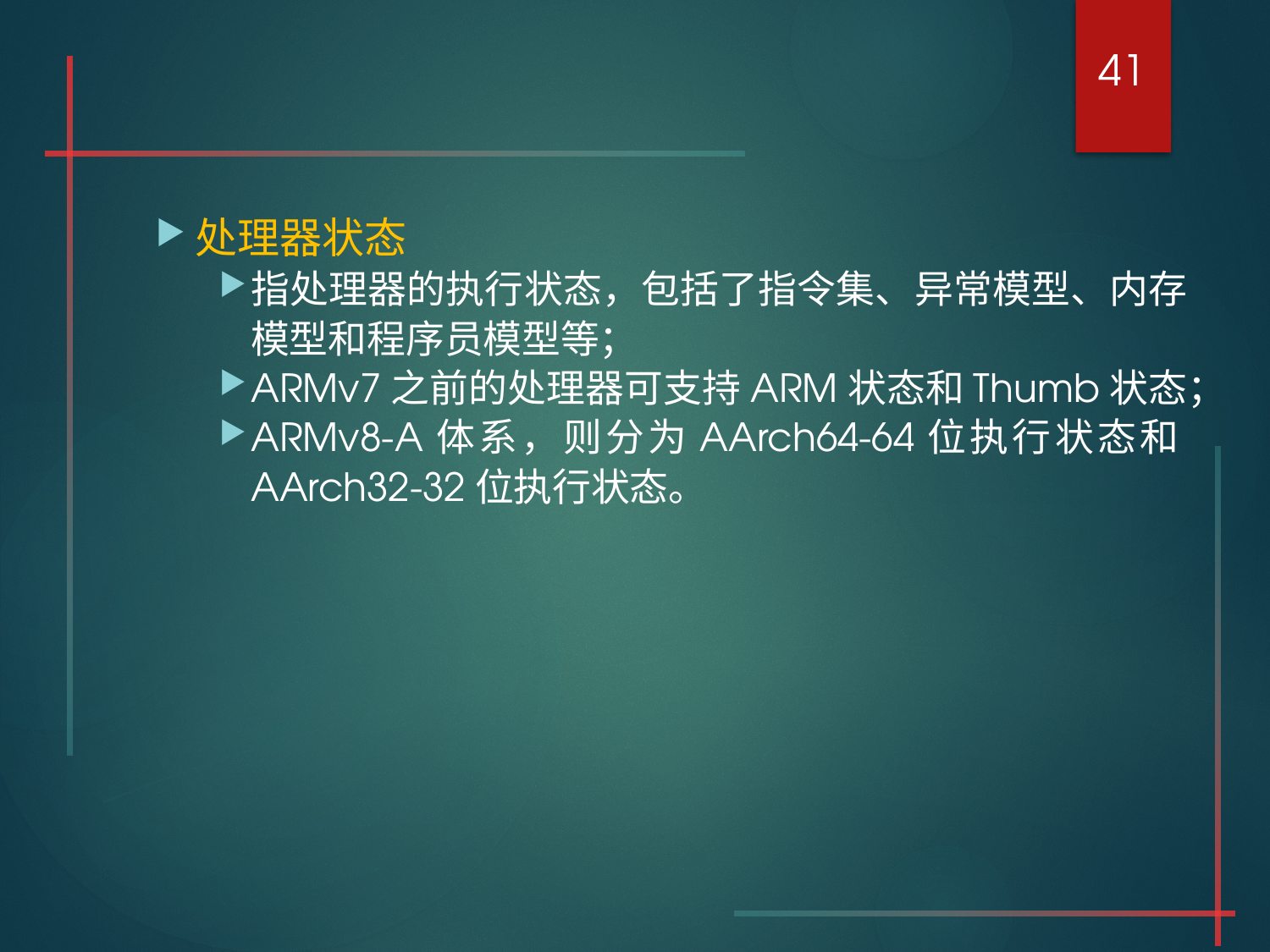

41
#
处理器状态
指处理器的执行状态，包括了指令集、异常模型、内存模型和程序员模型等；
ARMv7之前的处理器可支持ARM状态和Thumb状态；
ARMv8-A体系，则分为AArch64-64位执行状态和AArch32-32位执行状态。